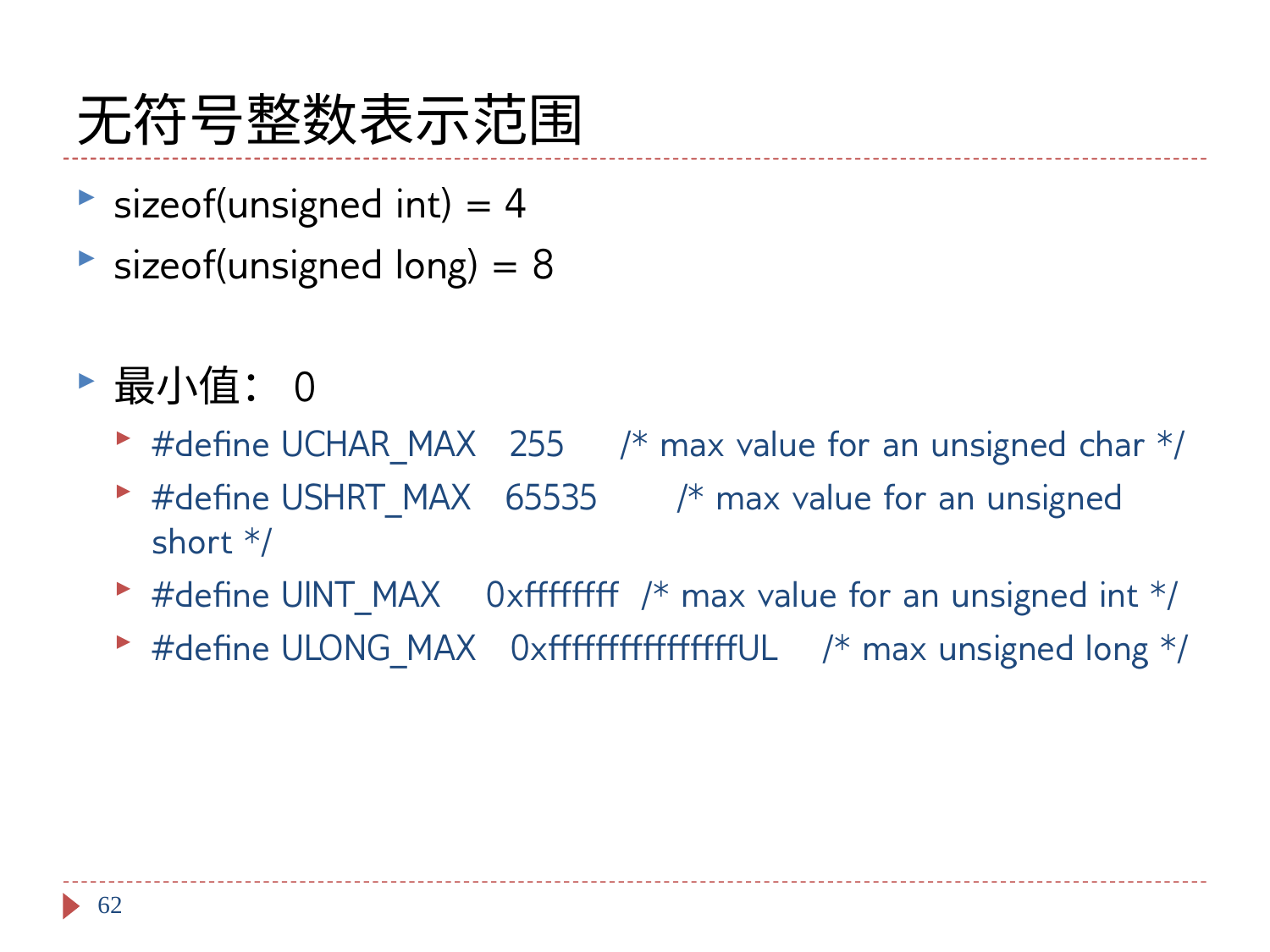

# 无符号整数表示范围
sizeof(unsigned int) = 4
sizeof(unsigned long) = 8

最小值：0
#define UCHAR_MAX   255     /* max value for an unsigned char */
#define USHRT_MAX   65535       /* max value for an unsigned short */
#define UINT_MAX    0xffffffff  /* max value for an unsigned int */
#define ULONG_MAX   0xffffffffffffffffUL    /* max unsigned long */
62